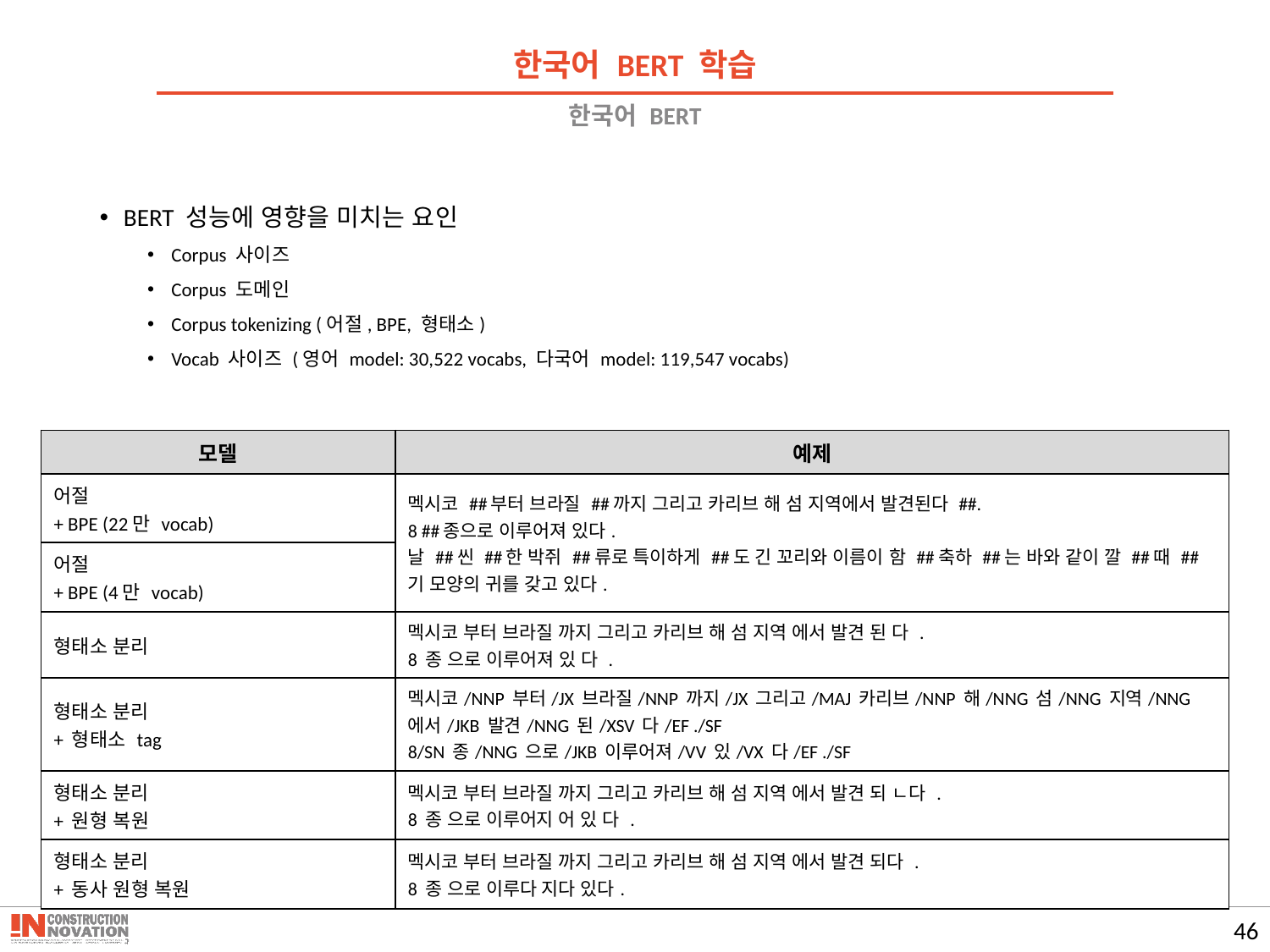

한국어 BERT 학습
# 한국어 BERT

BERT 성능에 영향을 미치는 요인
Corpus 사이즈
Corpus 도메인
Corpus tokenizing (어절, BPE, 형태소)
Vocab 사이즈 (영어 model: 30,522 vocabs, 다국어 model: 119,547 vocabs)

| 모델 | 예제 |
| --- | --- |
| 어절 + BPE (22만 vocab) | 멕시코 ##부터 브라질 ##까지 그리고 카리브 해 섬 지역에서 발견된다 ##. 8 ##종으로 이루어져 있다. 날 ##씬 ##한 박쥐 ##류로 특이하게 ##도 긴 꼬리와 이름이 함 ##축하 ##는 바와 같이 깔 ##때 ##기 모양의 귀를 갖고 있다. |
| 어절 + BPE (4만 vocab) |  |
| 형태소 분리 | 멕시코 부터 브라질 까지 그리고 카리브 해 섬 지역 에서 발견 된 다 . 8 종 으로 이루어져 있 다 . |
| 형태소 분리 + 형태소 tag | 멕시코/NNP 부터/JX 브라질/NNP 까지/JX 그리고/MAJ 카리브/NNP 해/NNG 섬/NNG 지역/NNG 에서/JKB 발견/NNG 된/XSV 다/EF ./SF 8/SN 종/NNG 으로/JKB 이루어져/VV 있/VX 다/EF ./SF |
| 형태소 분리 + 원형 복원 | 멕시코 부터 브라질 까지 그리고 카리브 해 섬 지역 에서 발견 되 ㄴ다 . 8 종 으로 이루어지 어 있 다 . |
| 형태소 분리 + 동사 원형 복원 | 멕시코 부터 브라질 까지 그리고 카리브 해 섬 지역 에서 발견 되다 . 8 종 으로 이루다 지다 있다. |